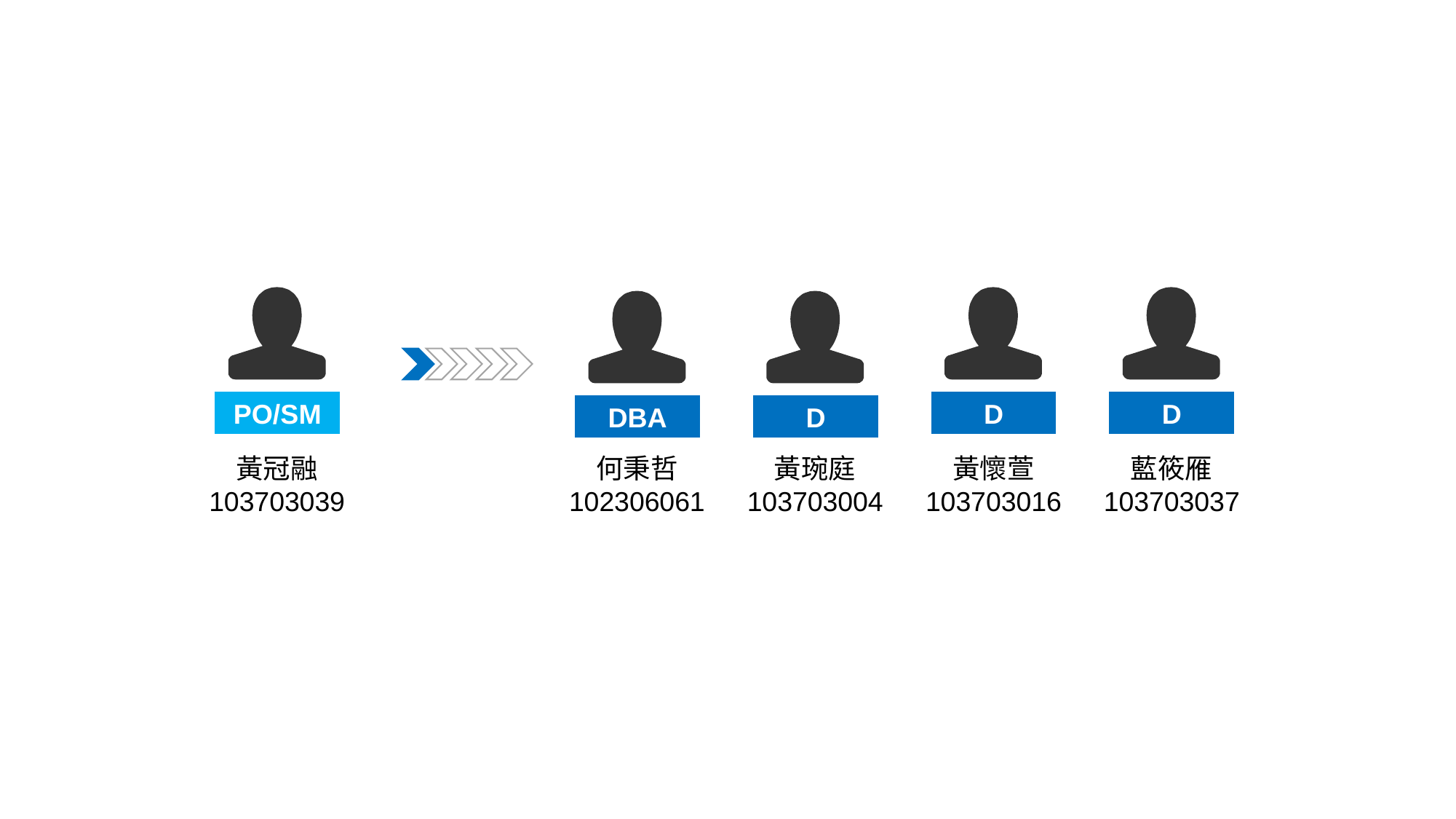

PO/SM

D

D

DBA

D

藍筱雁
103703037
黃冠融
103703039
何秉哲
102306061
黃琬庭
103703004
黃懷萱
103703016